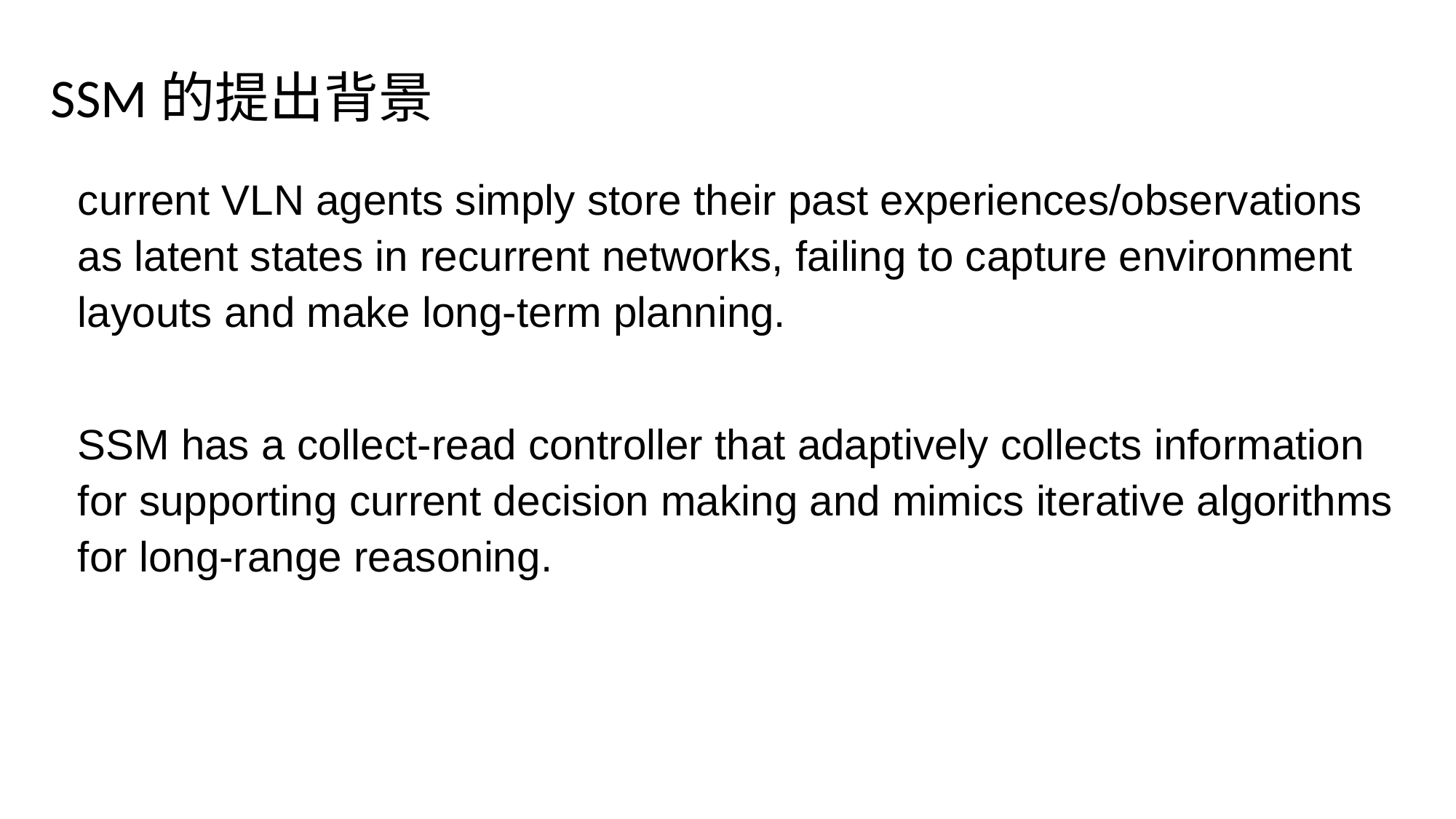

# SSM的提出背景
current VLN agents simply store their past experiences/observations as latent states in recurrent networks, failing to capture environment layouts and make long-term planning.

SSM has a collect-read controller that adaptively collects information for supporting current decision making and mimics iterative algorithms for long-range reasoning.